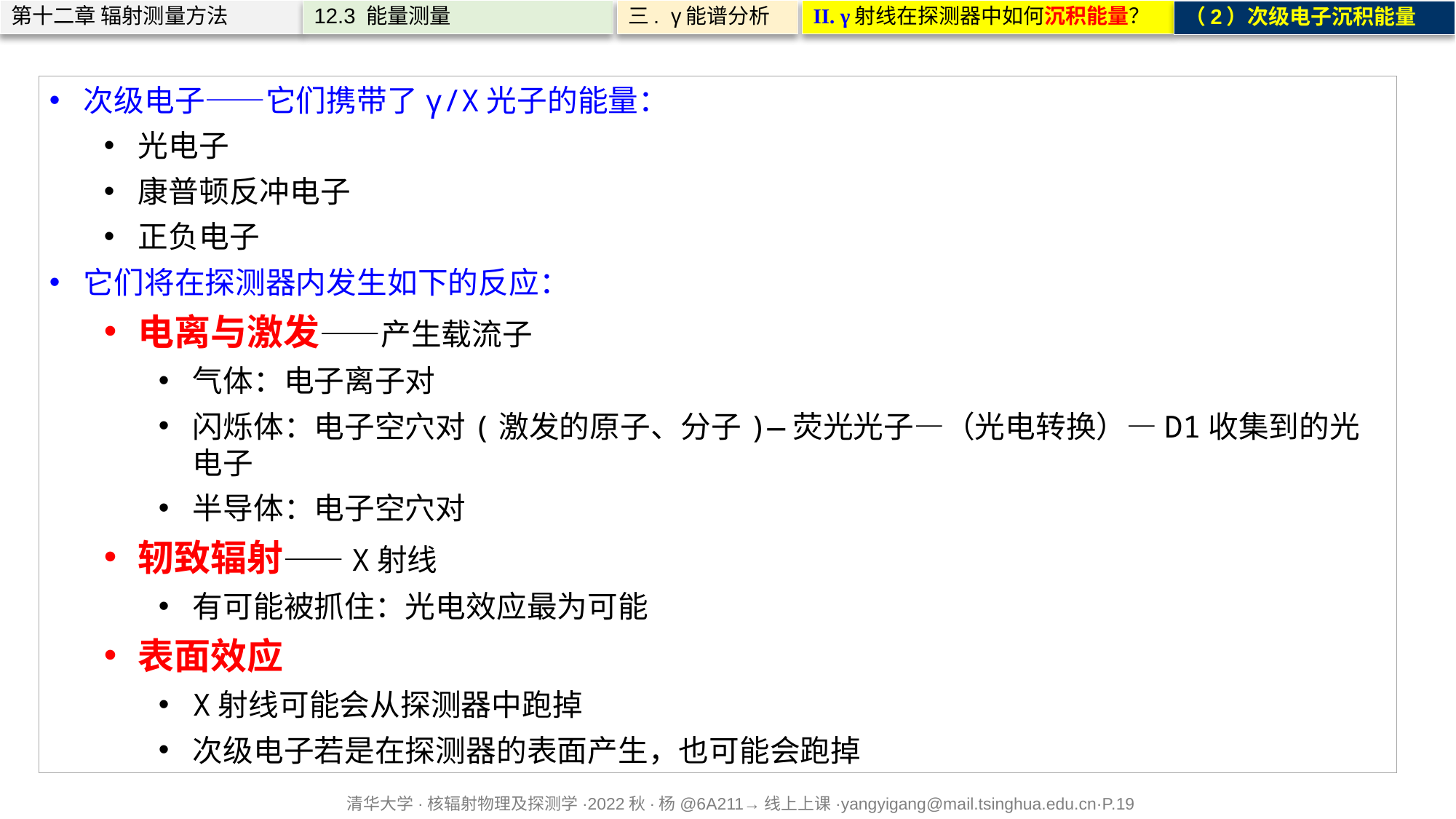

第十二章 辐射测量方法
12.3 能量测量
三.  γ能谱分析
II. γ射线在探测器中如何沉积能量？
（2）次级电子沉积能量
次级电子——它们携带了γ/X光子的能量：
光电子
康普顿反冲电子
正负电子
它们将在探测器内发生如下的反应：
电离与激发——产生载流子
气体：电子离子对
闪烁体：电子空穴对(激发的原子、分子)—荧光光子—（光电转换）—D1收集到的光电子
半导体：电子空穴对
轫致辐射——X射线
有可能被抓住：光电效应最为可能
表面效应
X射线可能会从探测器中跑掉
次级电子若是在探测器的表面产生，也可能会跑掉